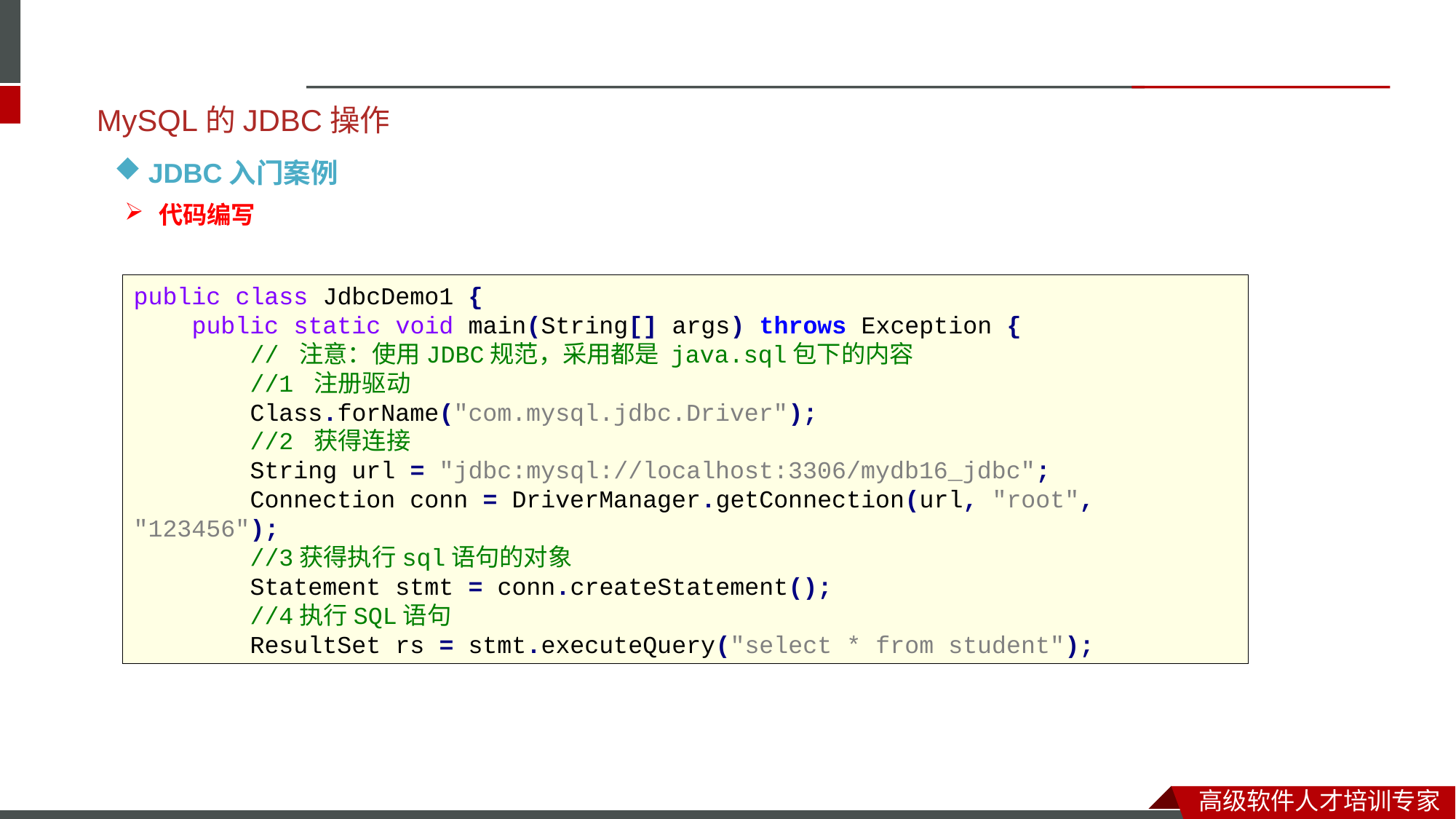

MySQL的JDBC操作
JDBC入门案例
代码编写
public class JdbcDemo1 {
    public static void main(String[] args) throws Exception {
        // 注意：使用JDBC规范，采用都是 java.sql包下的内容
        //1 注册驱动
        Class.forName("com.mysql.jdbc.Driver");
        //2 获得连接
        String url = "jdbc:mysql://localhost:3306/mydb16_jdbc";
        Connection conn = DriverManager.getConnection(url, "root", "123456");
        //3获得执行sql语句的对象
        Statement stmt = conn.createStatement();
        //4执行SQL语句
        ResultSet rs = stmt.executeQuery("select * from student");